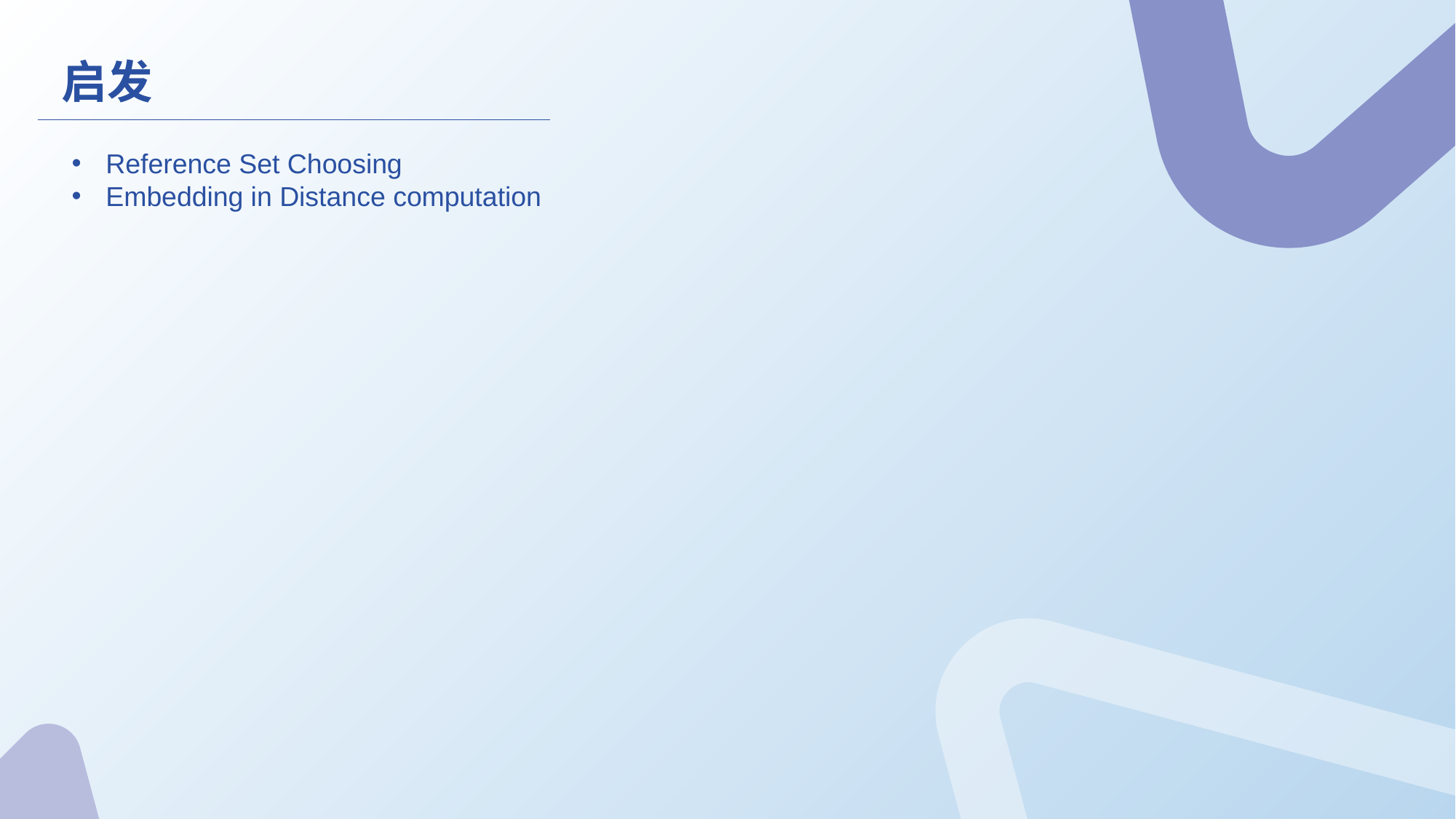

启发

Reference Set Choosing
Embedding in Distance computation